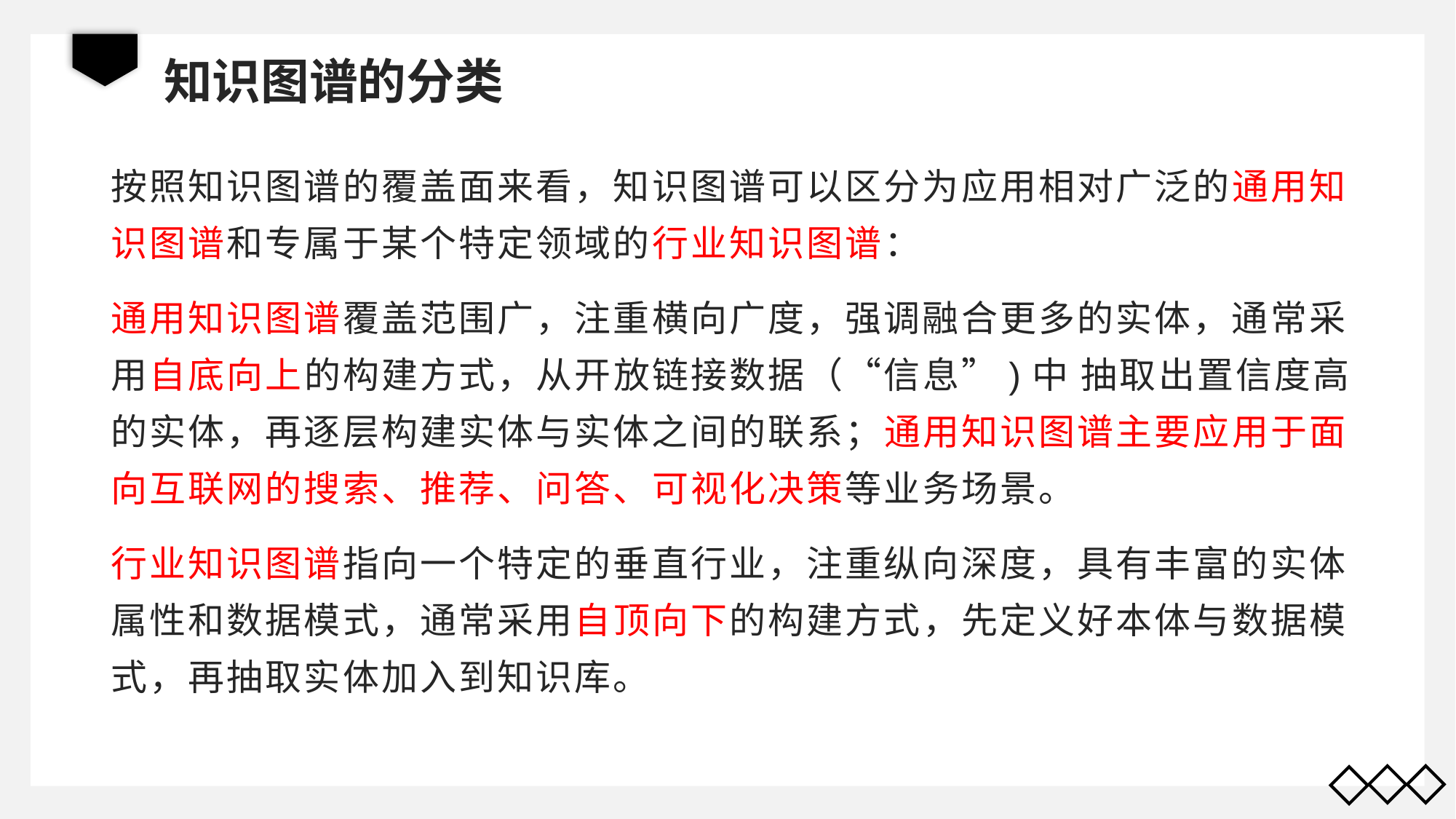

知识图谱的分类
按照知识图谱的覆盖面来看，知识图谱可以区分为应用相对广泛的通用知识图谱和专属于某个特定领域的行业知识图谱：
通用知识图谱覆盖范围广，注重横向广度，强调融合更多的实体，通常采用自底向上的构建方式，从开放链接数据（“信息”)中 抽取出置信度高的实体，再逐层构建实体与实体之间的联系；通用知识图谱主要应用于面向互联网的搜索、推荐、问答、可视化决策等业务场景。
行业知识图谱指向一个特定的垂直行业，注重纵向深度，具有丰富的实体属性和数据模式，通常采用自顶向下的构建方式，先定义好本体与数据模式，再抽取实体加入到知识库。